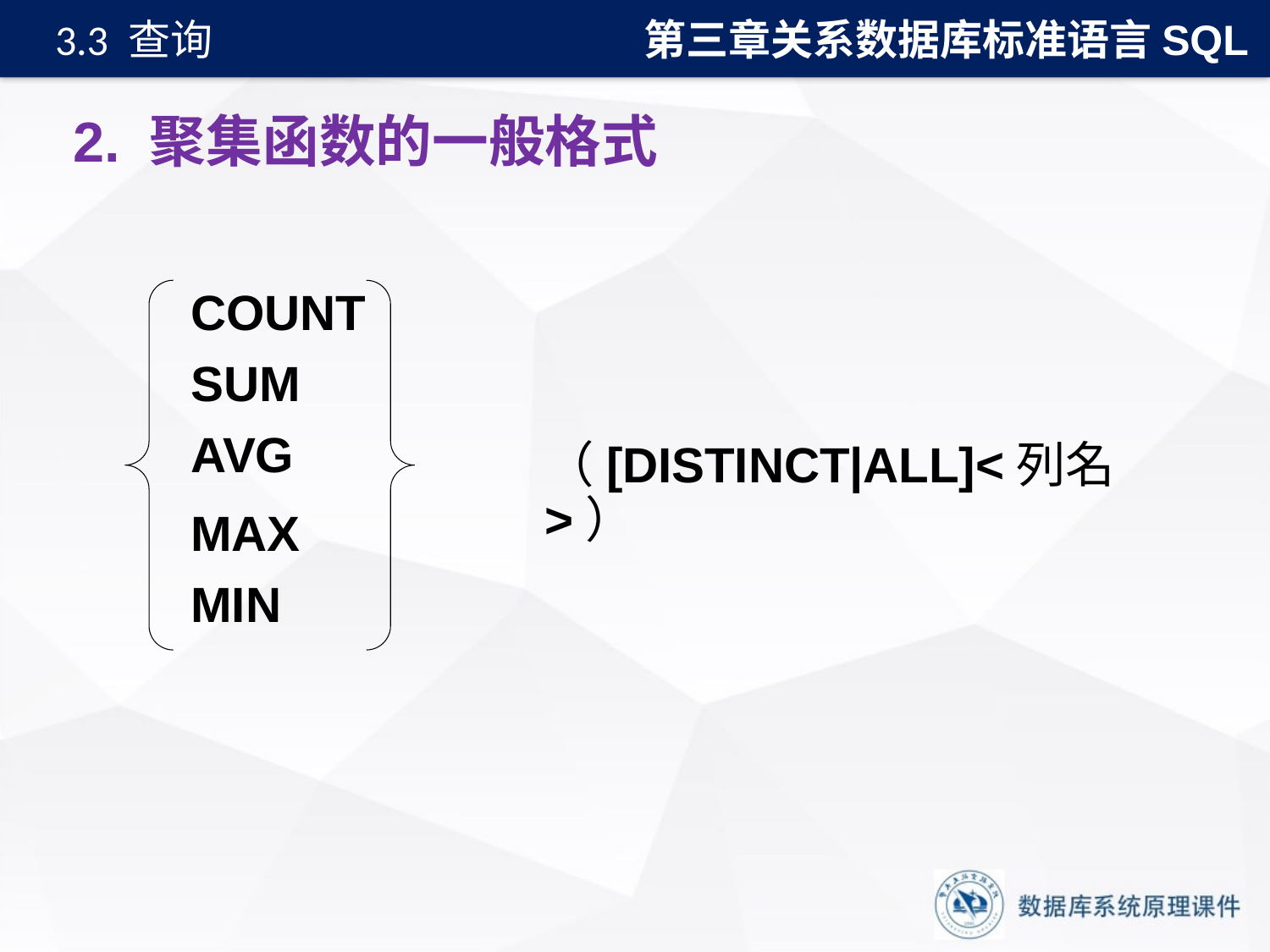

第三章关系数据库标准语言SQL
3.3 查询
# 2. 聚集函数的一般格式

COUNT
SUM
AVG
（[DISTINCT|ALL]<列名>）
MAX
MIN